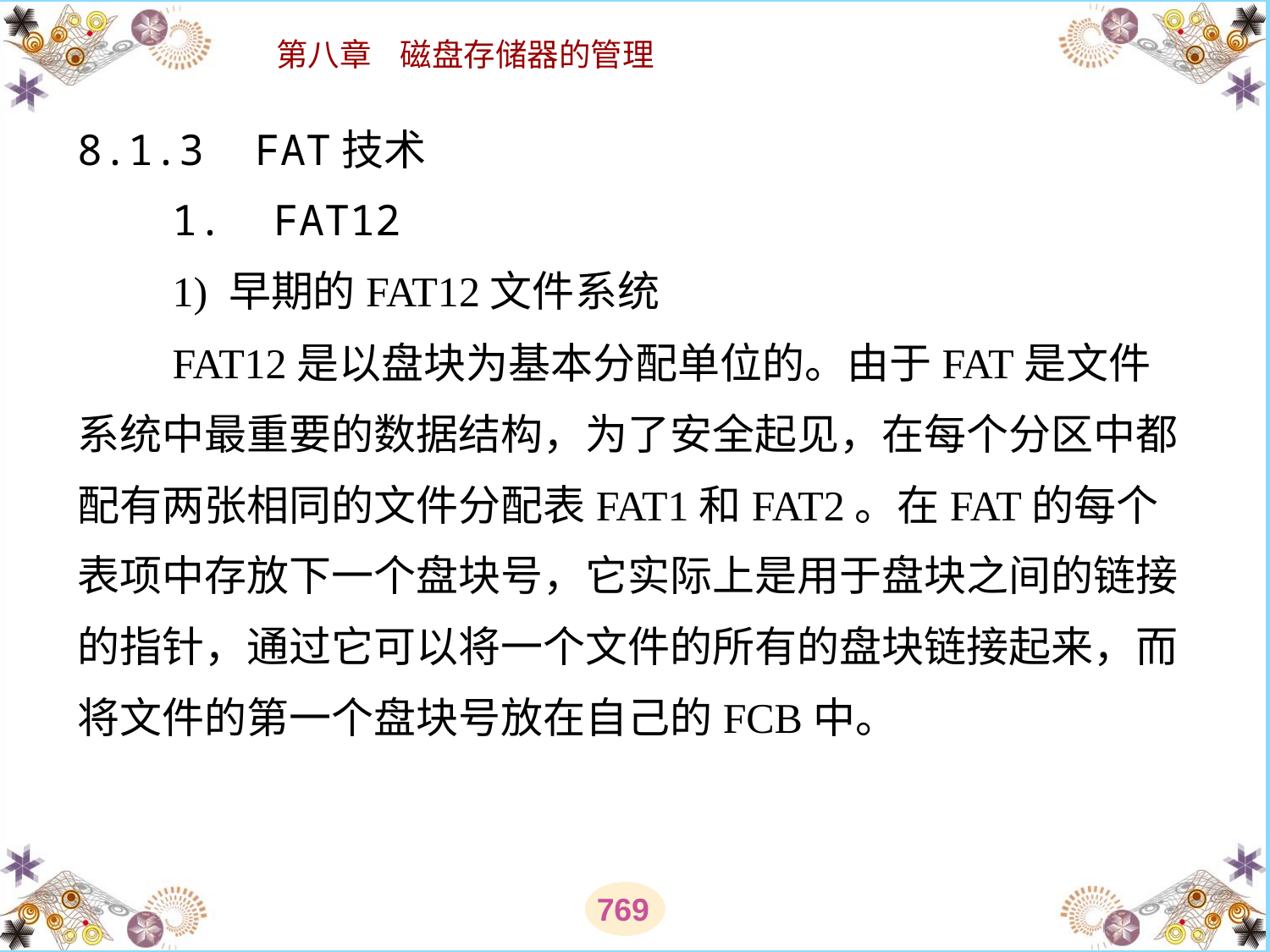

# 8.1.3  FAT技术 　　1.  FAT12 　　1) 早期的FAT12文件系统 　　FAT12是以盘块为基本分配单位的。由于FAT是文件系统中最重要的数据结构，为了安全起见，在每个分区中都配有两张相同的文件分配表FAT1和FAT2。在FAT的每个表项中存放下一个盘块号，它实际上是用于盘块之间的链接的指针，通过它可以将一个文件的所有的盘块链接起来，而将文件的第一个盘块号放在自己的FCB中。